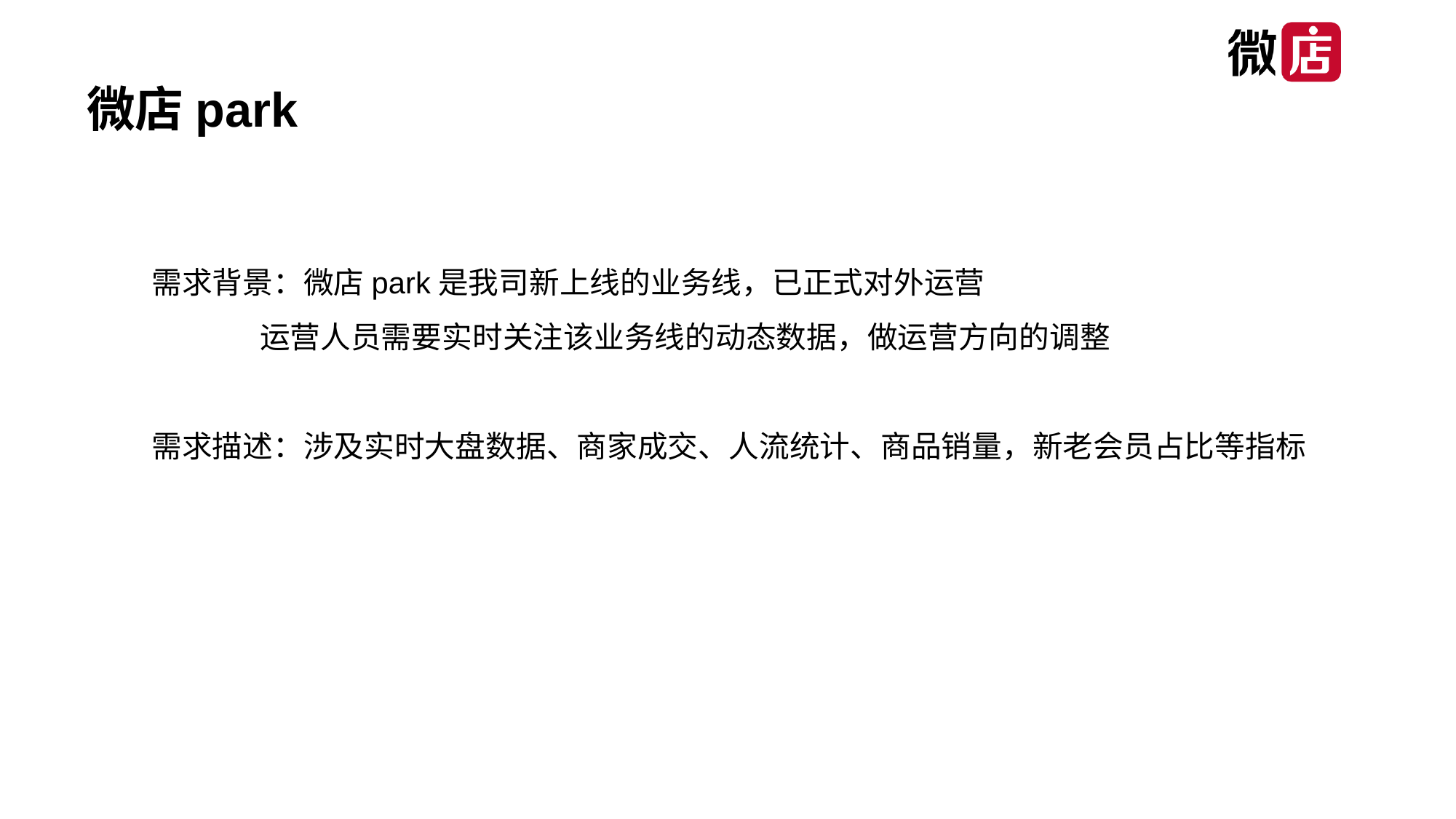

# 微店park

需求背景：微店park是我司新上线的业务线，已正式对外运营
               运营人员需要实时关注该业务线的动态数据，做运营方向的调整

需求描述：涉及实时大盘数据、商家成交、人流统计、商品销量，新老会员占比等指标